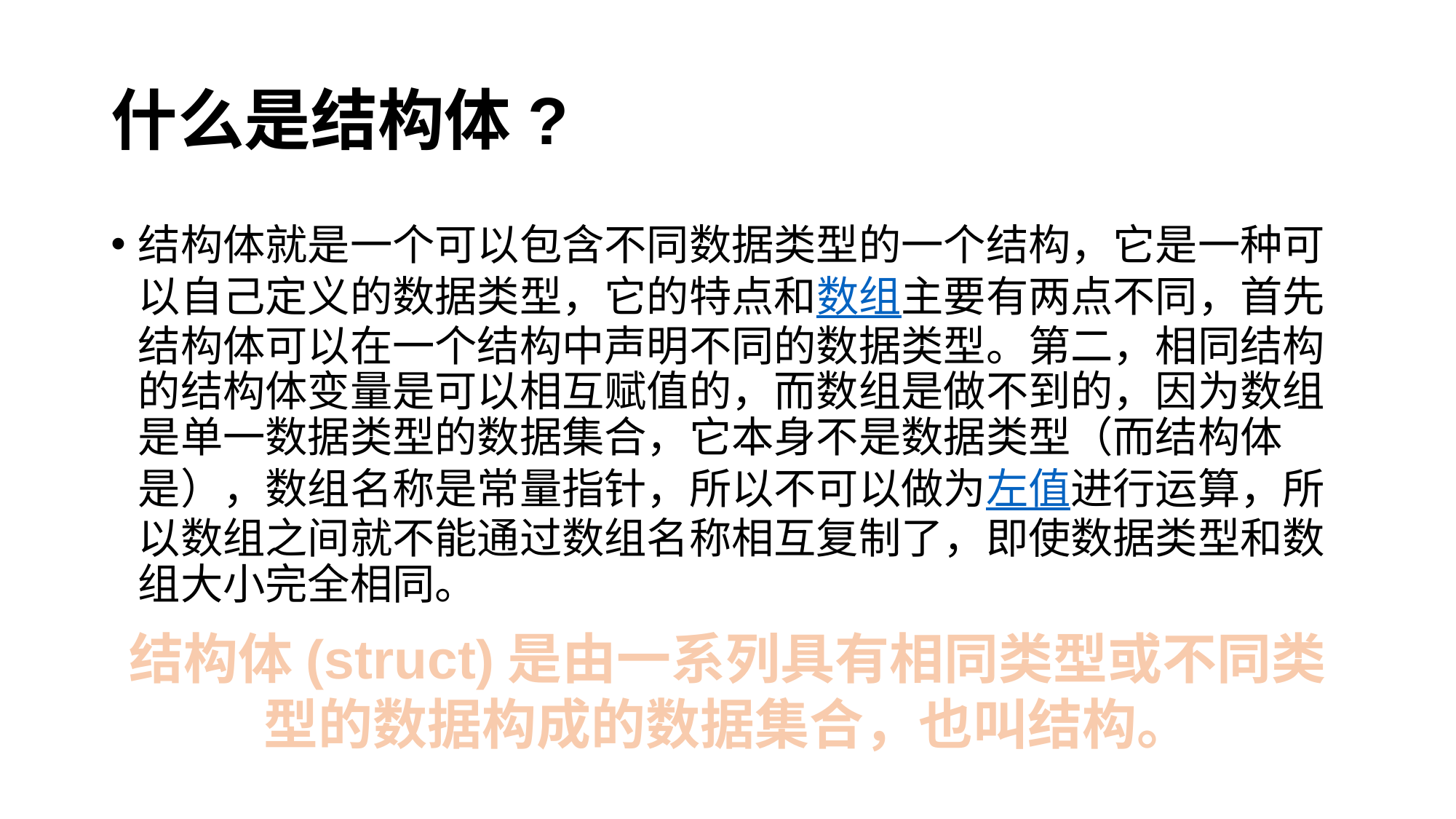

# 什么是结构体?
结构体就是一个可以包含不同数据类型的一个结构，它是一种可以自己定义的数据类型，它的特点和数组主要有两点不同，首先结构体可以在一个结构中声明不同的数据类型。第二，相同结构的结构体变量是可以相互赋值的，而数组是做不到的，因为数组是单一数据类型的数据集合，它本身不是数据类型（而结构体是），数组名称是常量指针，所以不可以做为左值进行运算，所以数组之间就不能通过数组名称相互复制了，即使数据类型和数组大小完全相同。
结构体(struct)是由一系列具有相同类型或不同类型的数据构成的数据集合，也叫结构。